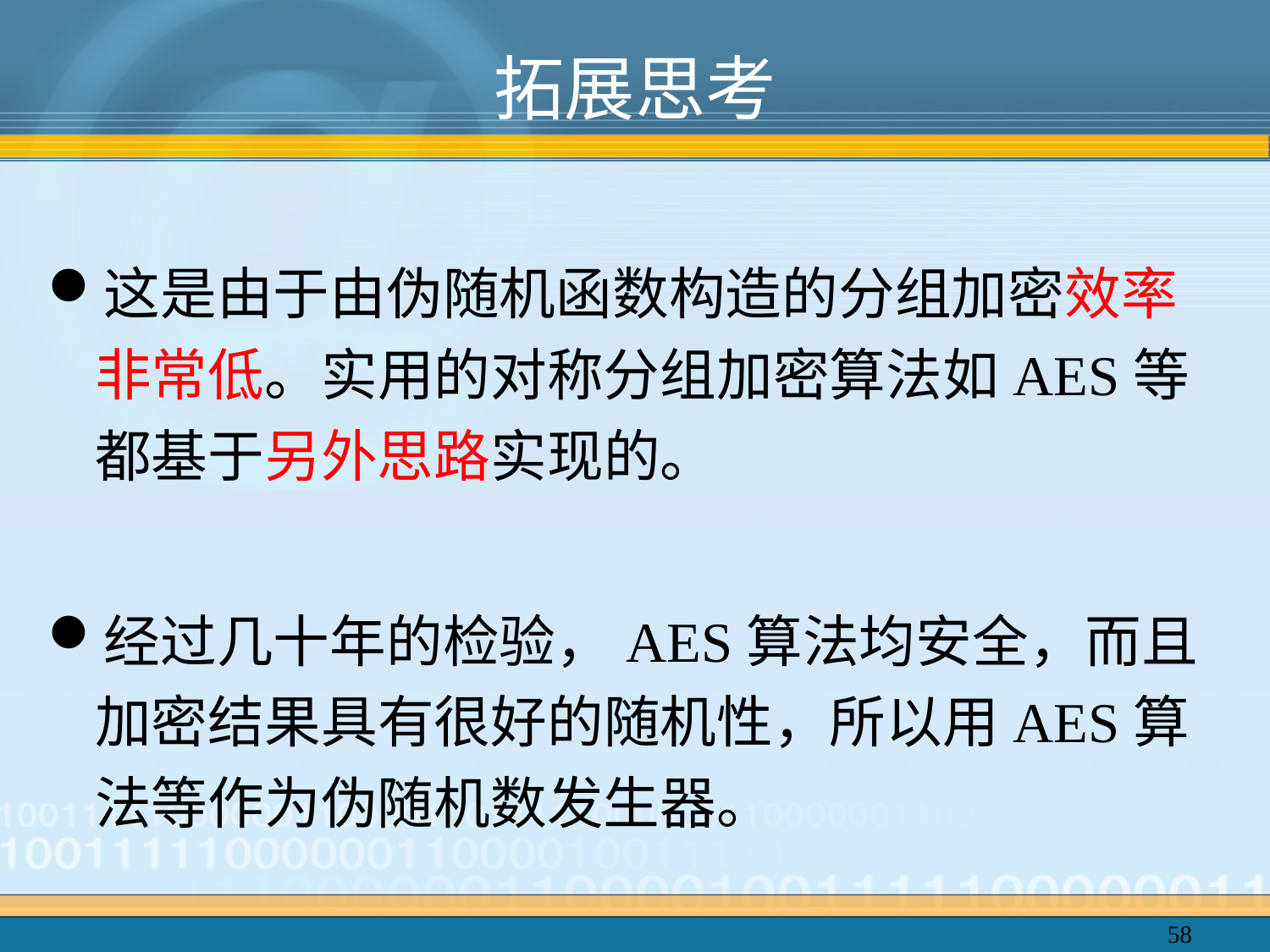

# 拓展思考

这是由于由伪随机函数构造的分组加密效率非常低。实用的对称分组加密算法如AES等都基于另外思路实现的。

经过几十年的检验，AES算法均安全，而且加密结果具有很好的随机性，所以用AES算法等作为伪随机数发生器。
58